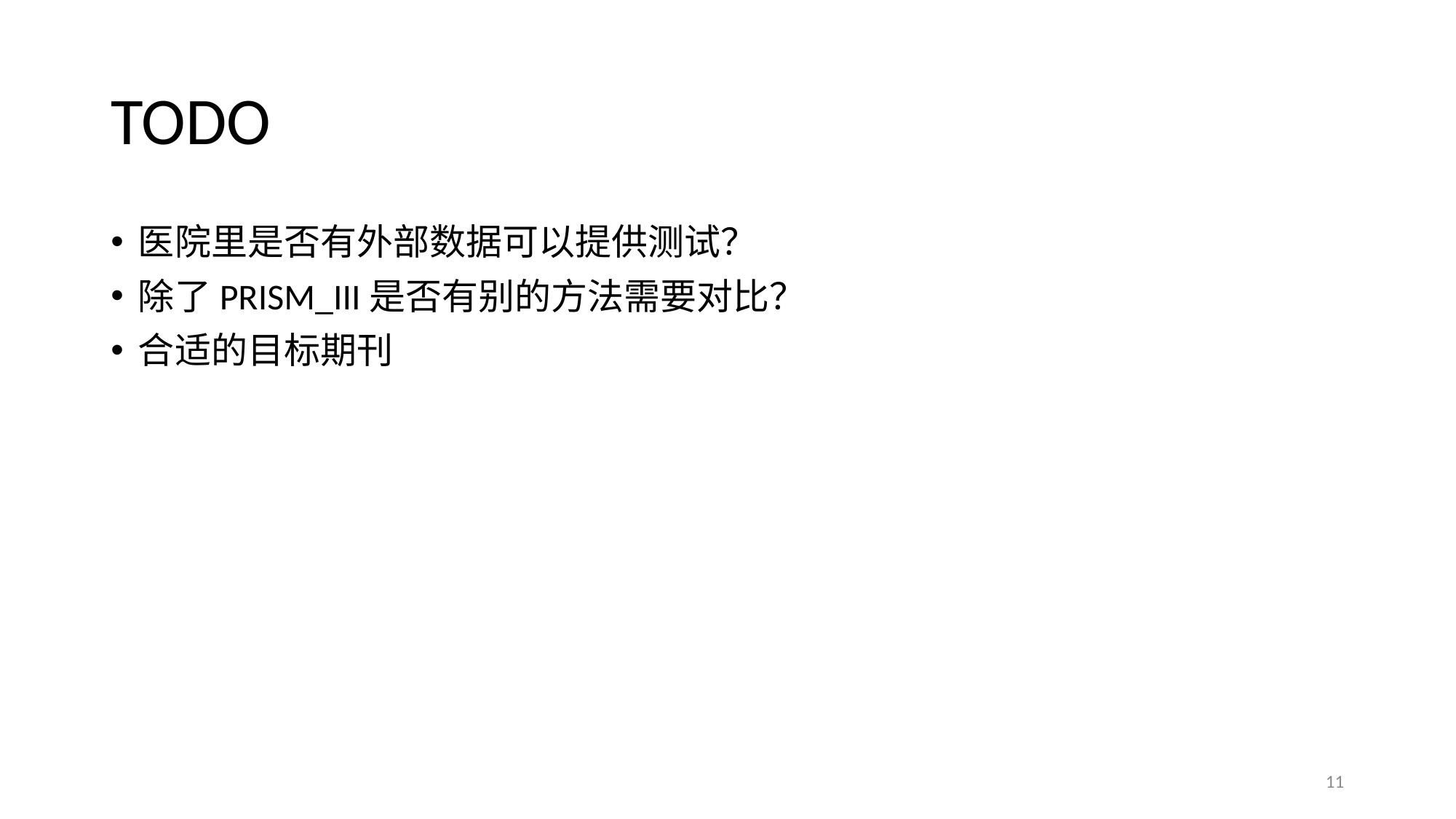

# TODO
医院里是否有外部数据可以提供测试？
除了PRISM_III是否有别的方法需要对比？
合适的目标期刊
11